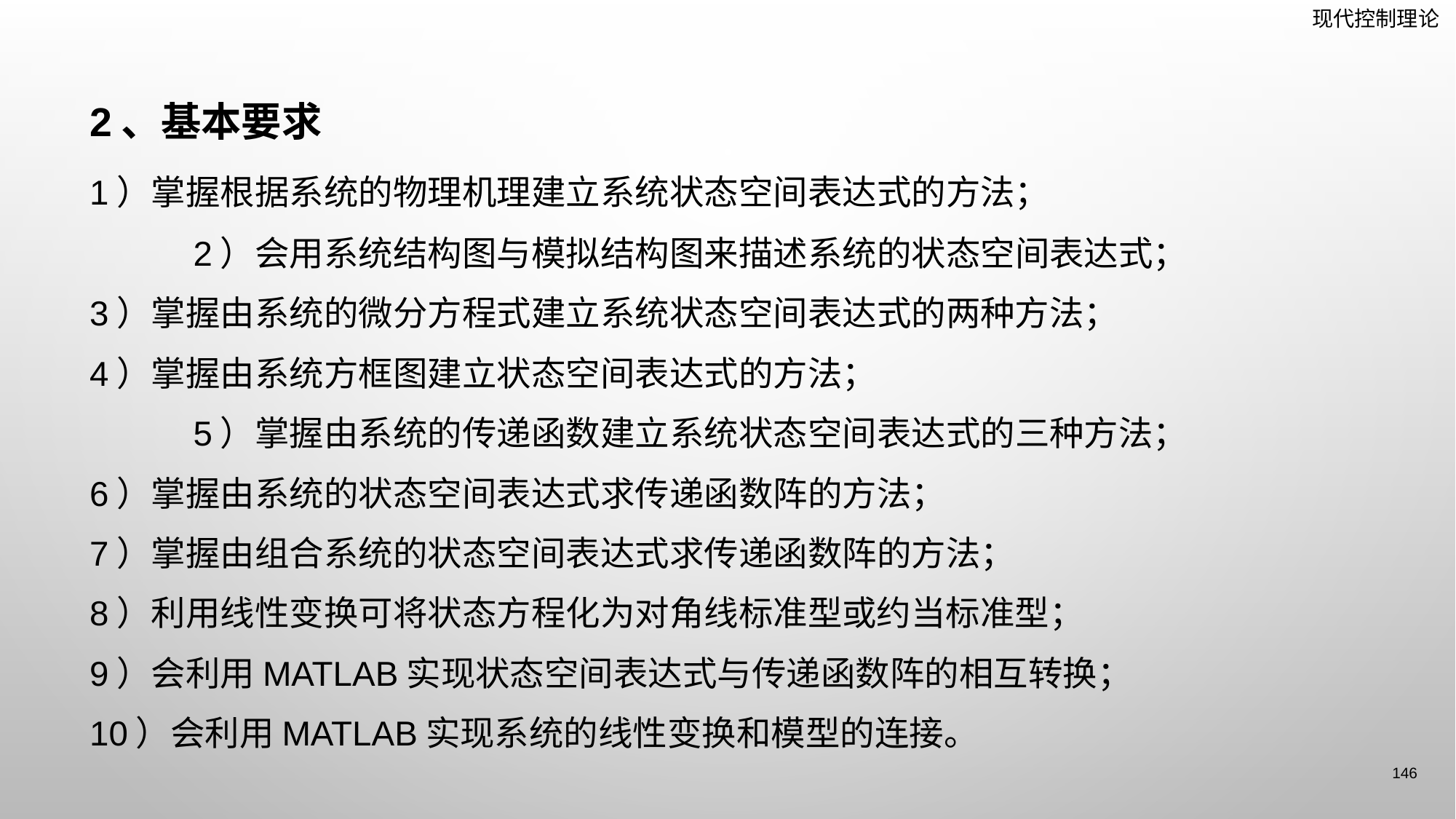

2、基本要求
	1）掌握根据系统的物理机理建立系统状态空间表达式的方法；
   	2）会用系统结构图与模拟结构图来描述系统的状态空间表达式；
	3）掌握由系统的微分方程式建立系统状态空间表达式的两种方法；
	4）掌握由系统方框图建立状态空间表达式的方法；
   	5）掌握由系统的传递函数建立系统状态空间表达式的三种方法；
	6）掌握由系统的状态空间表达式求传递函数阵的方法；
	7）掌握由组合系统的状态空间表达式求传递函数阵的方法；
	8）利用线性变换可将状态方程化为对角线标准型或约当标准型；
	9）会利用MATLAB实现状态空间表达式与传递函数阵的相互转换；
	10）会利用MATLAB实现系统的线性变换和模型的连接。
146